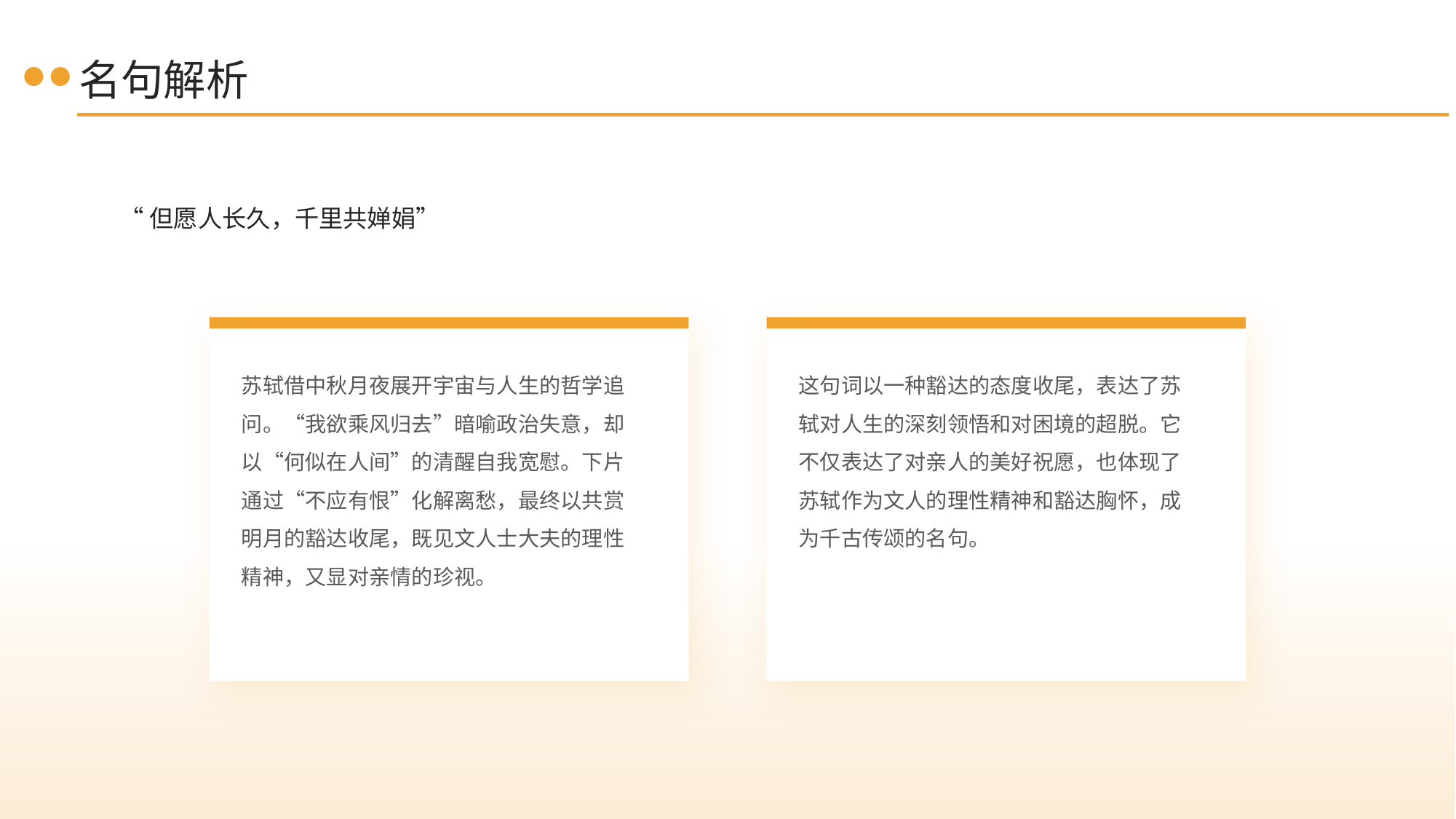

名句解析

“但愿人长久，千里共婵娟”

苏轼借中秋月夜展开宇宙与人生的哲学追问。“我欲乘风归去”暗喻政治失意，却以“何似在人间”的清醒自我宽慰。下片通过“不应有恨”化解离愁，最终以共赏明月的豁达收尾，既见文人士大夫的理性精神，又显对亲情的珍视。
这句词以一种豁达的态度收尾，表达了苏轼对人生的深刻领悟和对困境的超脱。它不仅表达了对亲人的美好祝愿，也体现了苏轼作为文人的理性精神和豁达胸怀，成为千古传颂的名句。